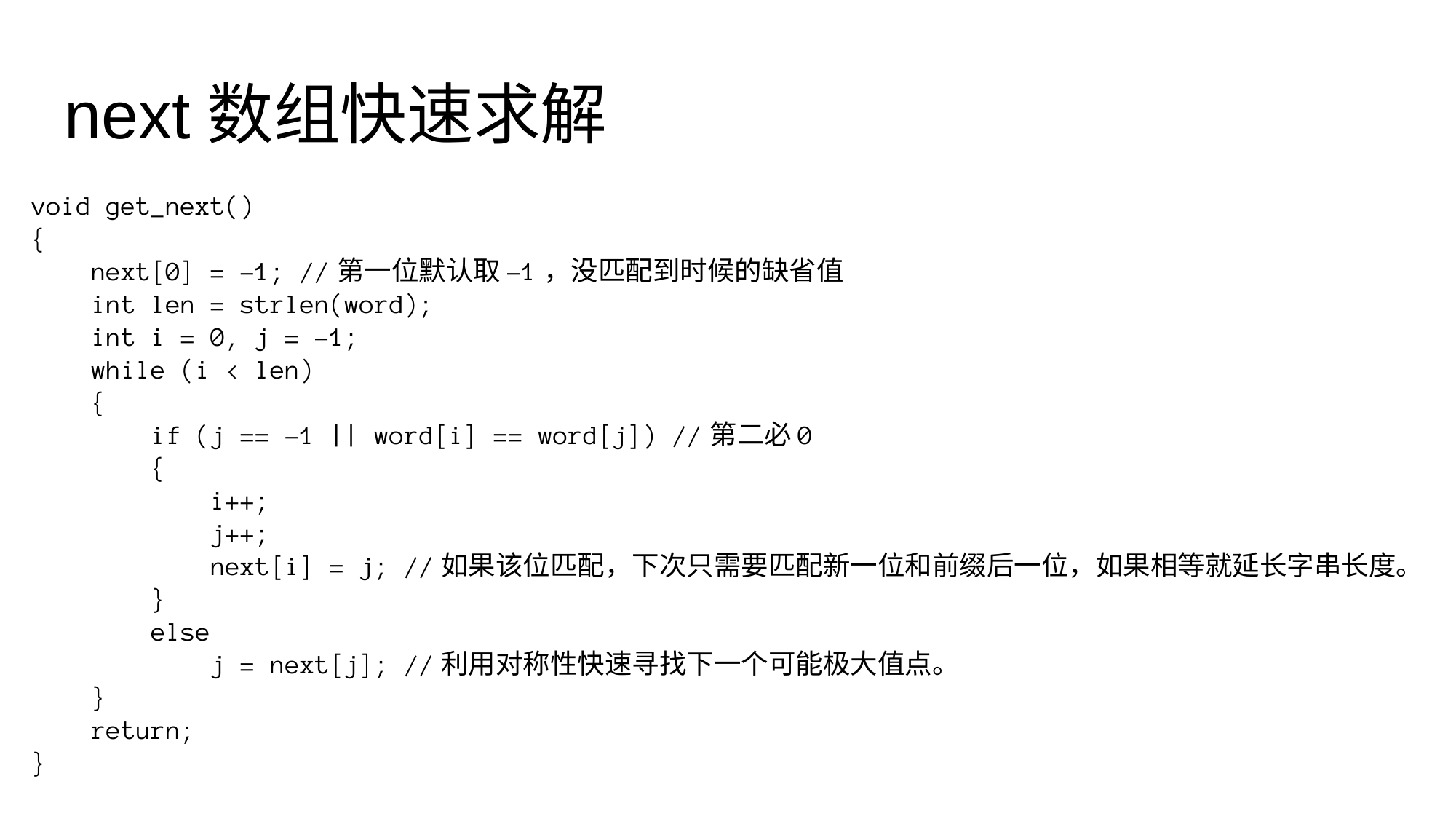

# next数组快速求解
void get_next()
{
    next[0] = -1; //第一位默认取-1，没匹配到时候的缺省值
    int len = strlen(word);
    int i = 0, j = -1;
    while (i < len)
    {
        if (j == -1 || word[i] == word[j]) //第二必0
        {
            i++;
            j++;
            next[i] = j; //如果该位匹配，下次只需要匹配新一位和前缀后一位，如果相等就延长字串长度。
        }
        else
            j = next[j]; //利用对称性快速寻找下一个可能极大值点。
    }
    return;
}